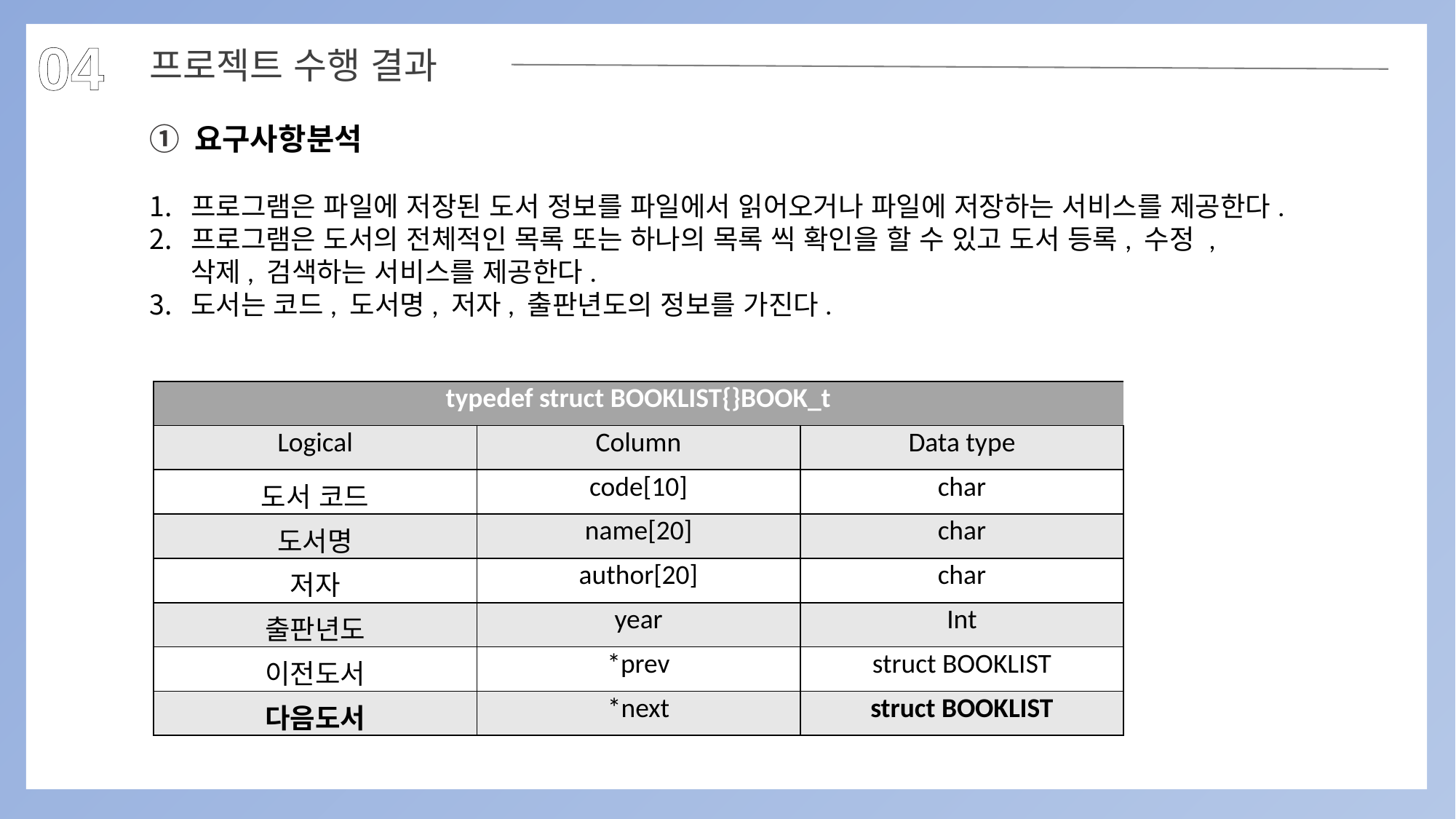

04
프로젝트 수행 결과
① 요구사항분석
프로그램은 파일에 저장된 도서 정보를 파일에서 읽어오거나 파일에 저장하는 서비스를 제공한다.
프로그램은 도서의 전체적인 목록 또는 하나의 목록 씩 확인을 할 수 있고 도서 등록, 수정 , 삭제, 검색하는 서비스를 제공한다.
도서는 코드, 도서명, 저자, 출판년도의 정보를 가진다.
| typedef struct BOOKLIST{}BOOK\_t |  |  |
| --- | --- | --- |
| Logical | Column | Data type |
| 도서 코드 | code[10] | char |
| 도서명 | name[20] | char |
| 저자 | author[20] | char |
| 출판년도 | year | Int |
| 이전도서 | \*prev | struct BOOKLIST |
| 다음도서 | \*next | struct BOOKLIST |